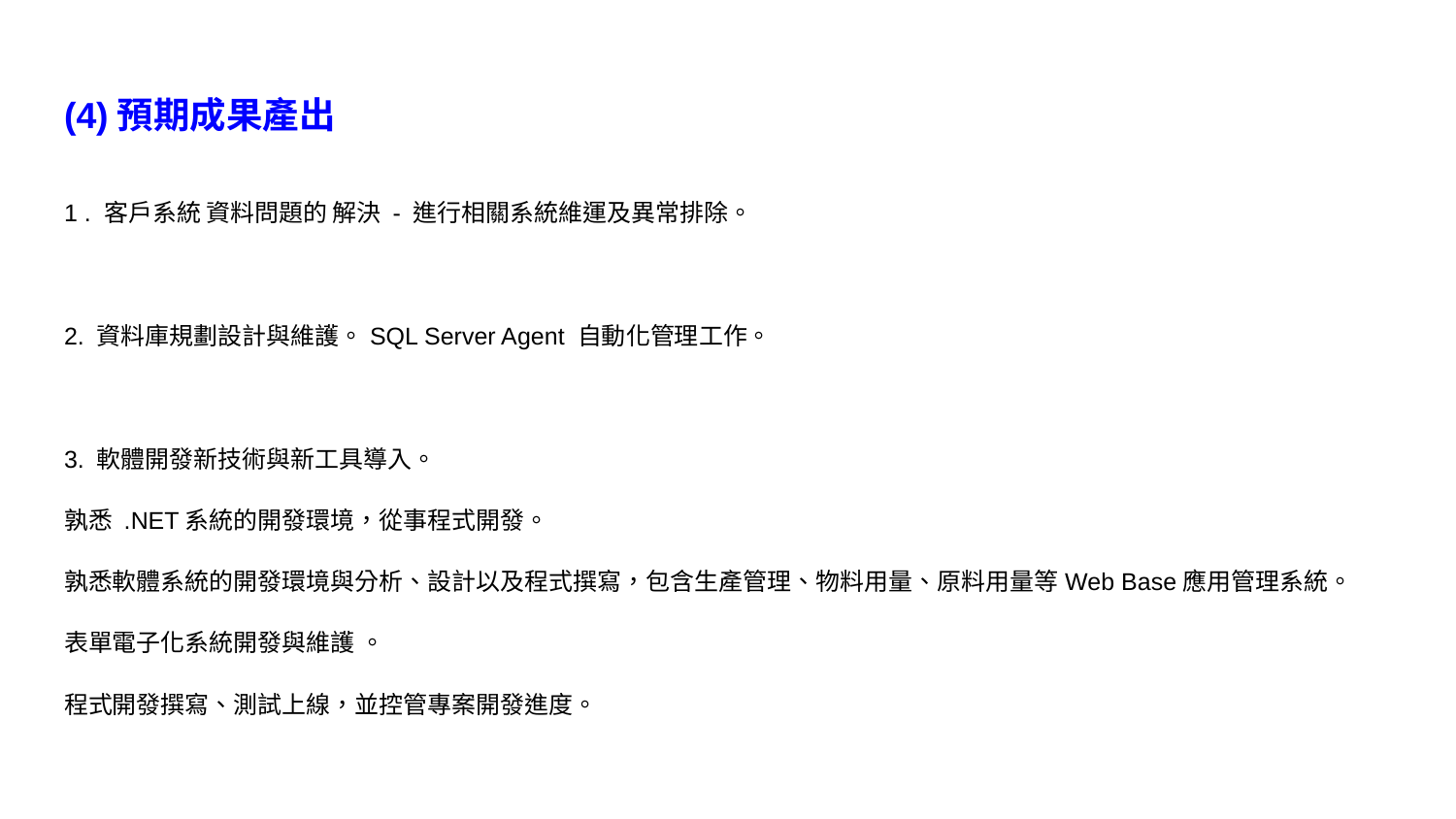

# (4)預期成果產出
1 . 客戶系統 資料問題的 解決 - 進行相關系統維運及異常排除。

2. 資料庫規劃設計與維護。SQL Server Agent 自動化管理工作。

3. 軟體開發新技術與新工具導入。
孰悉 .NET系統的開發環境，從事程式開發。
孰悉軟體系統的開發環境與分析、設計以及程式撰寫，包含生產管理、物料用量、原料用量等Web Base應用管理系統。
表單電子化系統開發與維護 。
程式開發撰寫、測試上線，並控管專案開發進度。